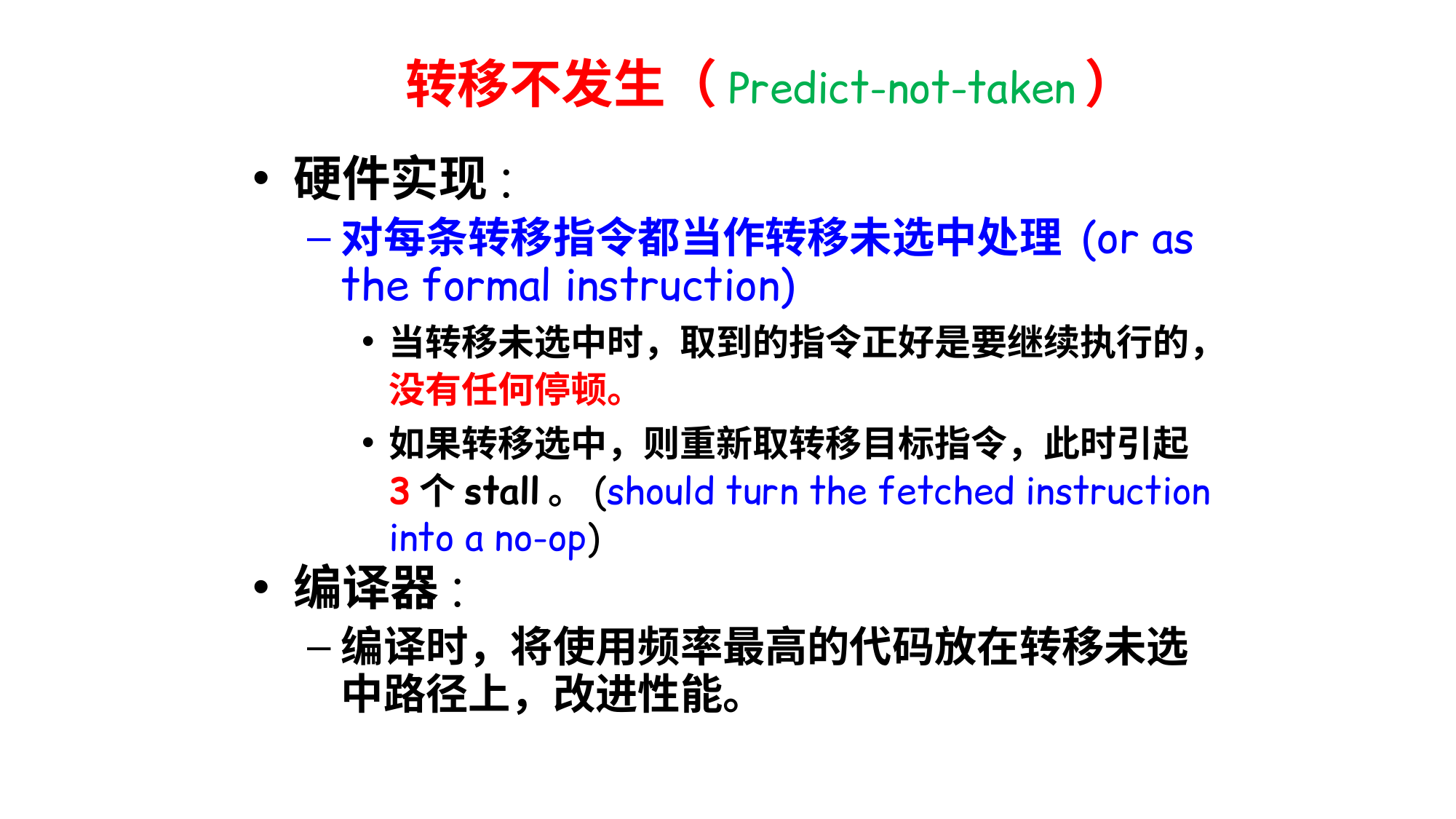

# 转移不发生（Predict-not-taken）
硬件实现:
对每条转移指令都当作转移未选中处理 (or as the formal instruction)
当转移未选中时，取到的指令正好是要继续执行的，没有任何停顿。
如果转移选中，则重新取转移目标指令，此时引起3个stall。(should turn the fetched instruction into a no-op)
编译器:
编译时，将使用频率最高的代码放在转移未选中路径上，改进性能。
208